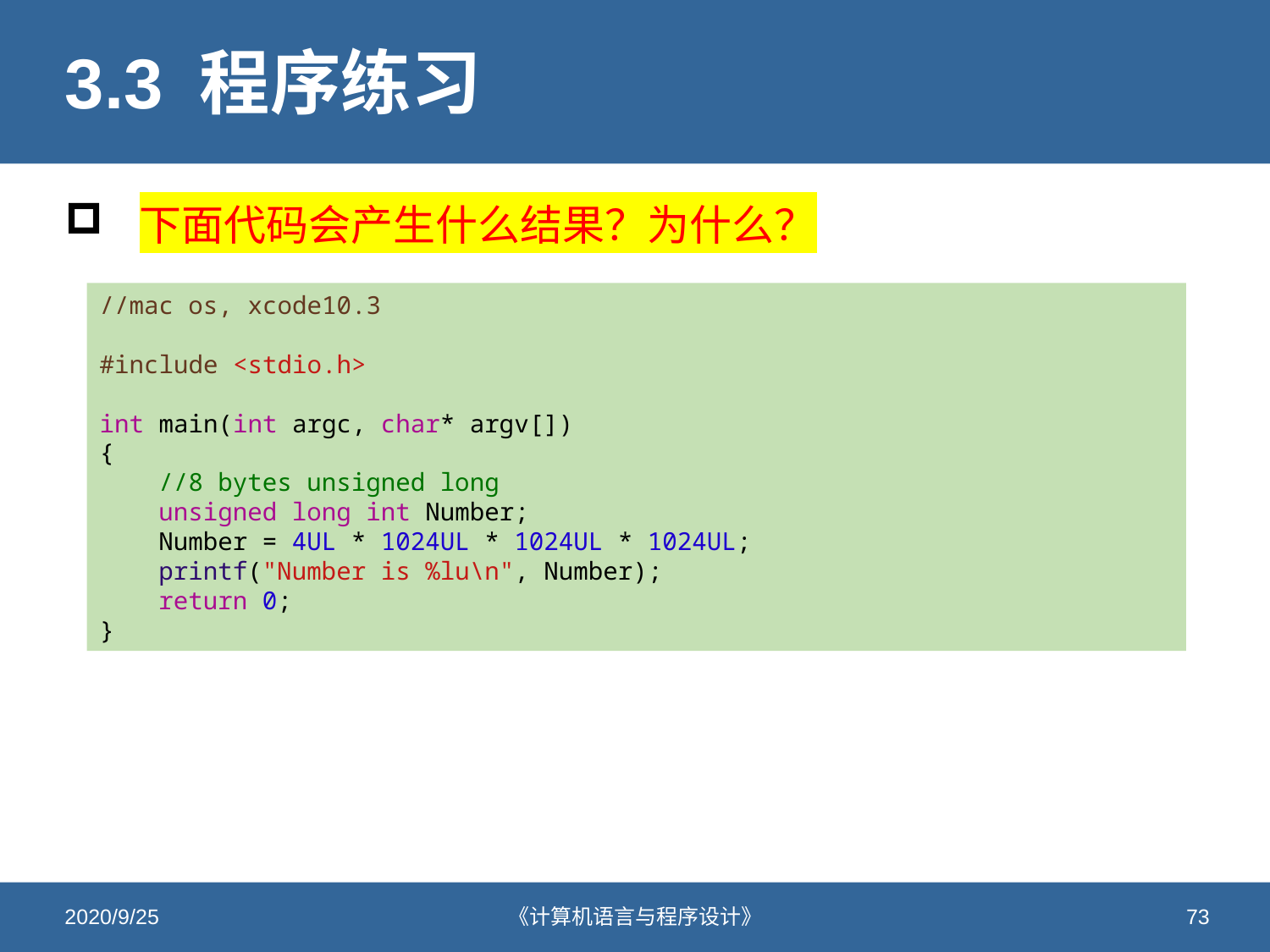

# 3.3 程序练习
下面代码会产生什么结果？为什么？
//mac os, xcode10.3

#include <stdio.h>

int main(int argc, char* argv[])
{
    //8 bytes unsigned long
    unsigned long int Number;
    Number = 4UL * 1024UL * 1024UL * 1024UL;
    printf("Number is %lu\n", Number);
    return 0;
}
2020/9/25
《计算机语言与程序设计》
73